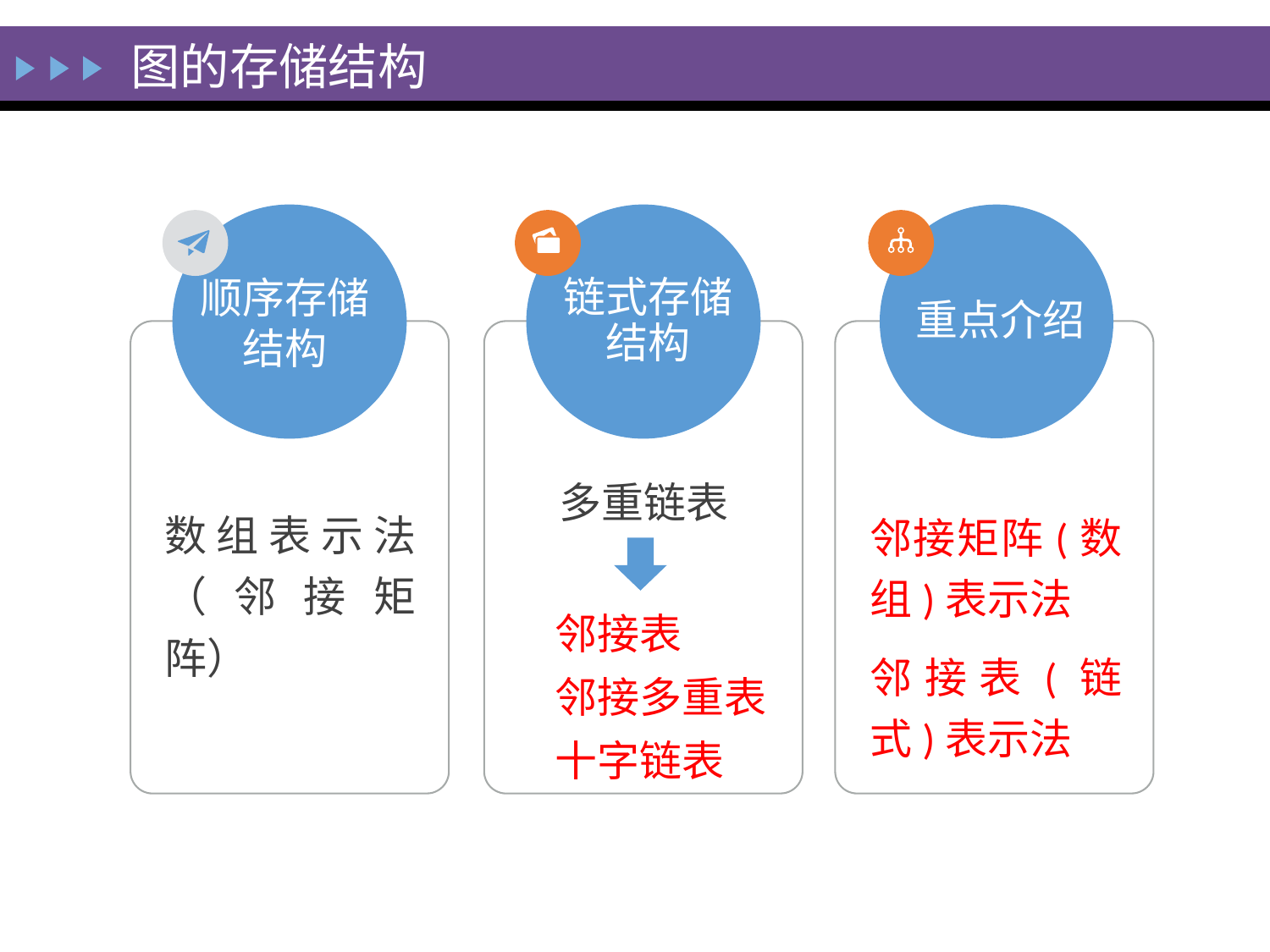

图的存储结构

顺序存储结构
链式存储
结构
重点介绍

多重链表
邻接矩阵(数组)表示法
邻接表(链式)表示法
数组表示法（邻接矩阵）

邻接表
邻接多重表
十字链表